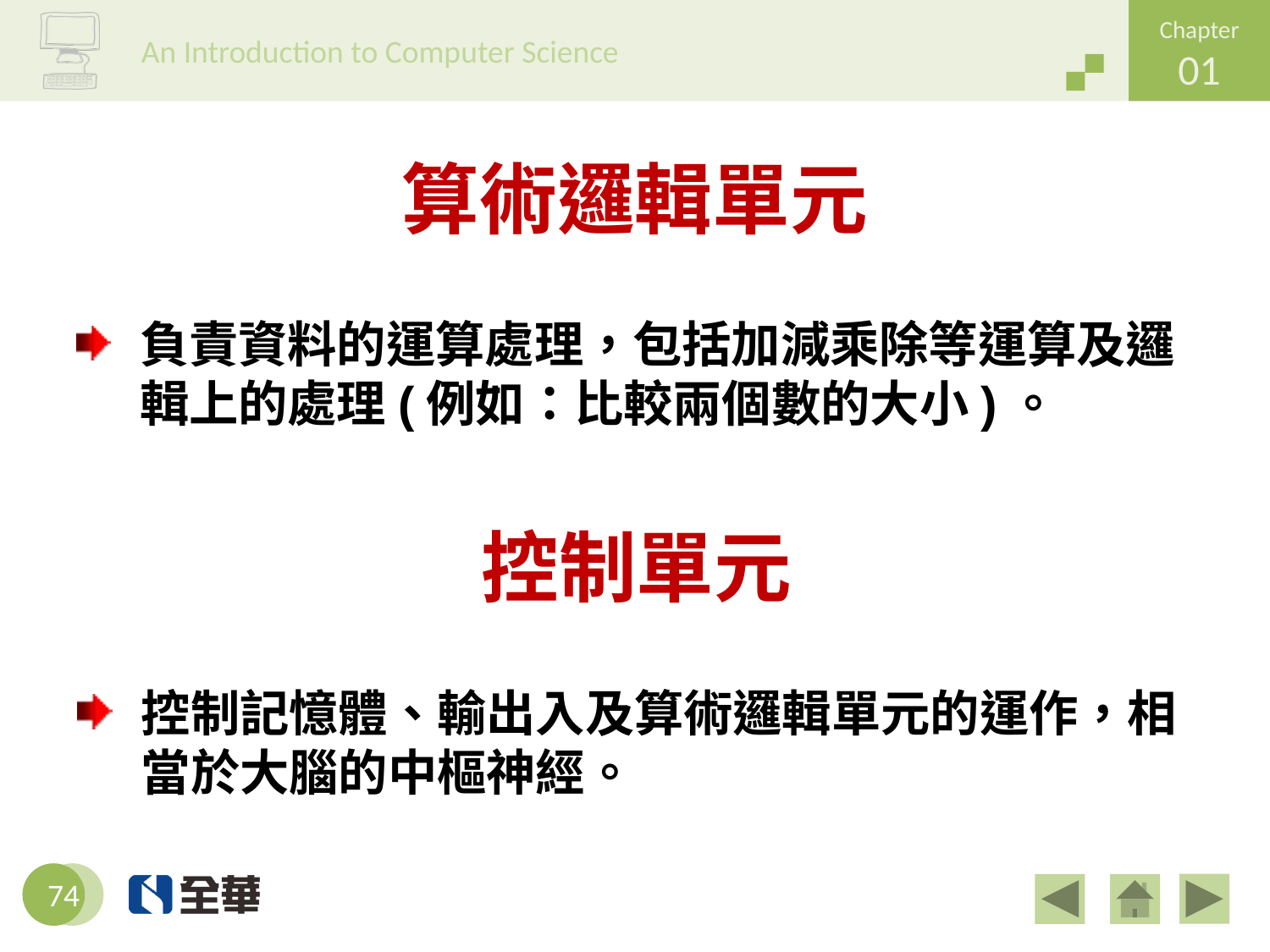

# 算術邏輯單元
負責資料的運算處理，包括加減乘除等運算及邏輯上的處理(例如：比較兩個數的大小)。

控制單元
控制記憶體、輸出入及算術邏輯單元的運作，相當於大腦的中樞神經。